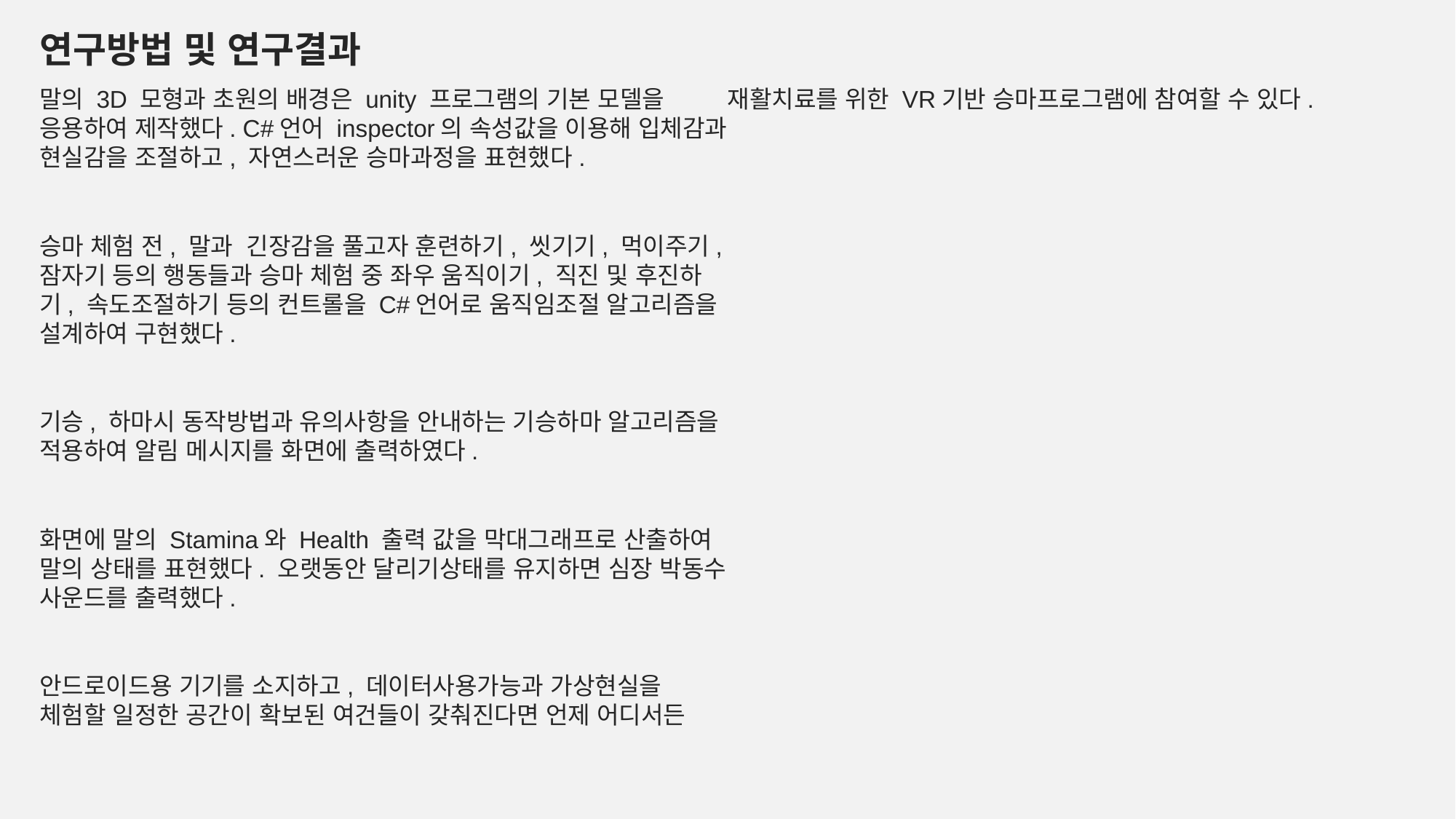

연구방법 및 연구결과
말의 3D 모형과 초원의 배경은 unity 프로그램의 기본 모델을 응용하여 제작했다. C#언어 inspector의 속성값을 이용해 입체감과 현실감을 조절하고, 자연스러운 승마과정을 표현했다.

승마 체험 전, 말과  긴장감을 풀고자 훈련하기, 씻기기, 먹이주기, 잠자기 등의 행동들과 승마 체험 중 좌우 움직이기, 직진 및 후진하기, 속도조절하기 등의 컨트롤을 C#언어로 움직임조절 알고리즘을 설계하여 구현했다.

기승, 하마시 동작방법과 유의사항을 안내하는 기승하마 알고리즘을 적용하여 알림 메시지를 화면에 출력하였다.

화면에 말의 Stamina와 Health 출력 값을 막대그래프로 산출하여 말의 상태를 표현했다. 오랫동안 달리기상태를 유지하면 심장 박동수 사운드를 출력했다.

안드로이드용 기기를 소지하고, 데이터사용가능과 가상현실을 체험할 일정한 공간이 확보된 여건들이 갖춰진다면 언제 어디서든 재활치료를 위한 VR기반 승마프로그램에 참여할 수 있다.